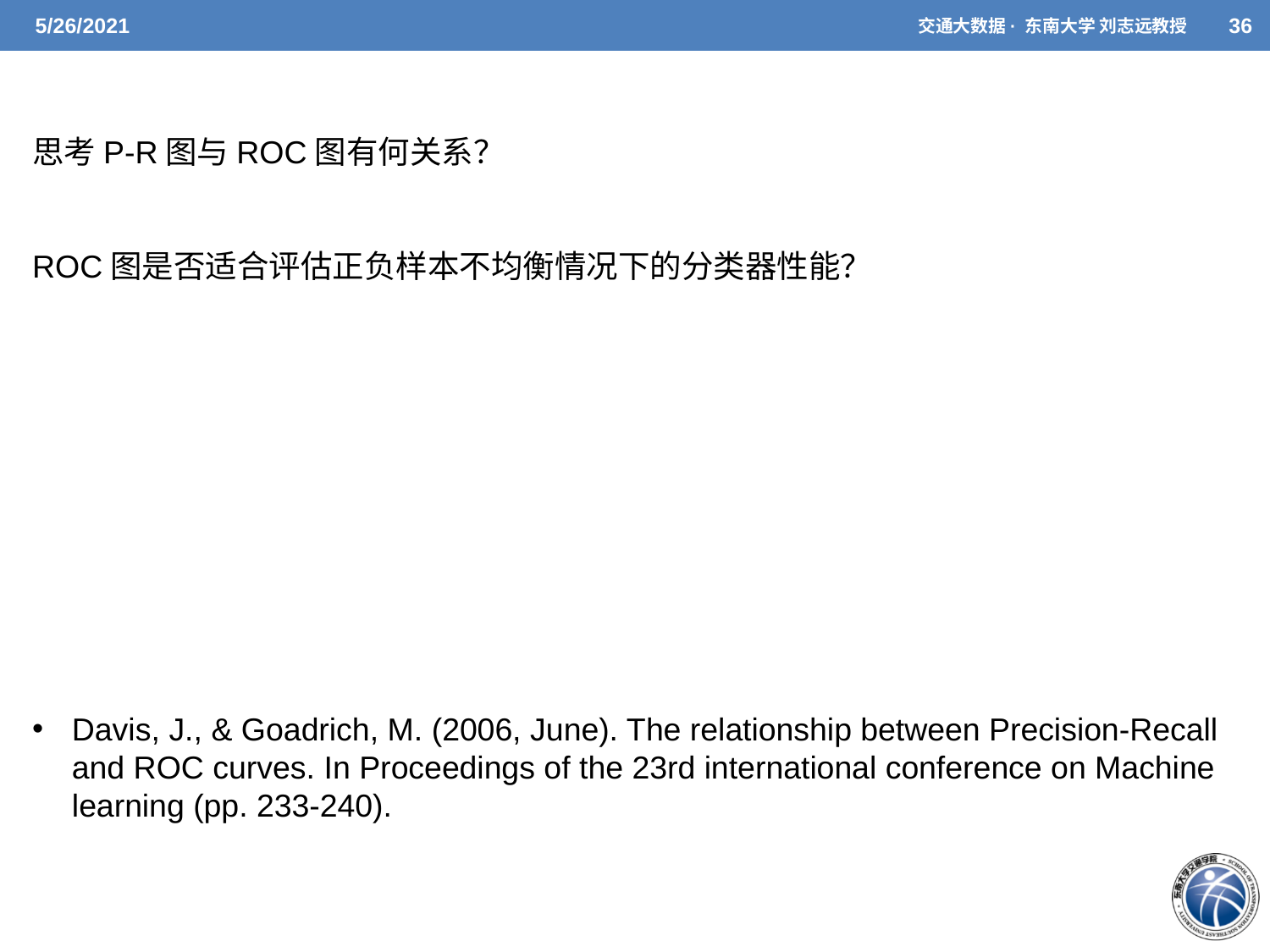

5/26/2021
交通大数据· 东南大学 刘志远教授
36
思考P-R图与ROC图有何关系？

ROC图是否适合评估正负样本不均衡情况下的分类器性能？
Davis, J., & Goadrich, M. (2006, June). The relationship between Precision-Recall and ROC curves. In Proceedings of the 23rd international conference on Machine learning (pp. 233-240).